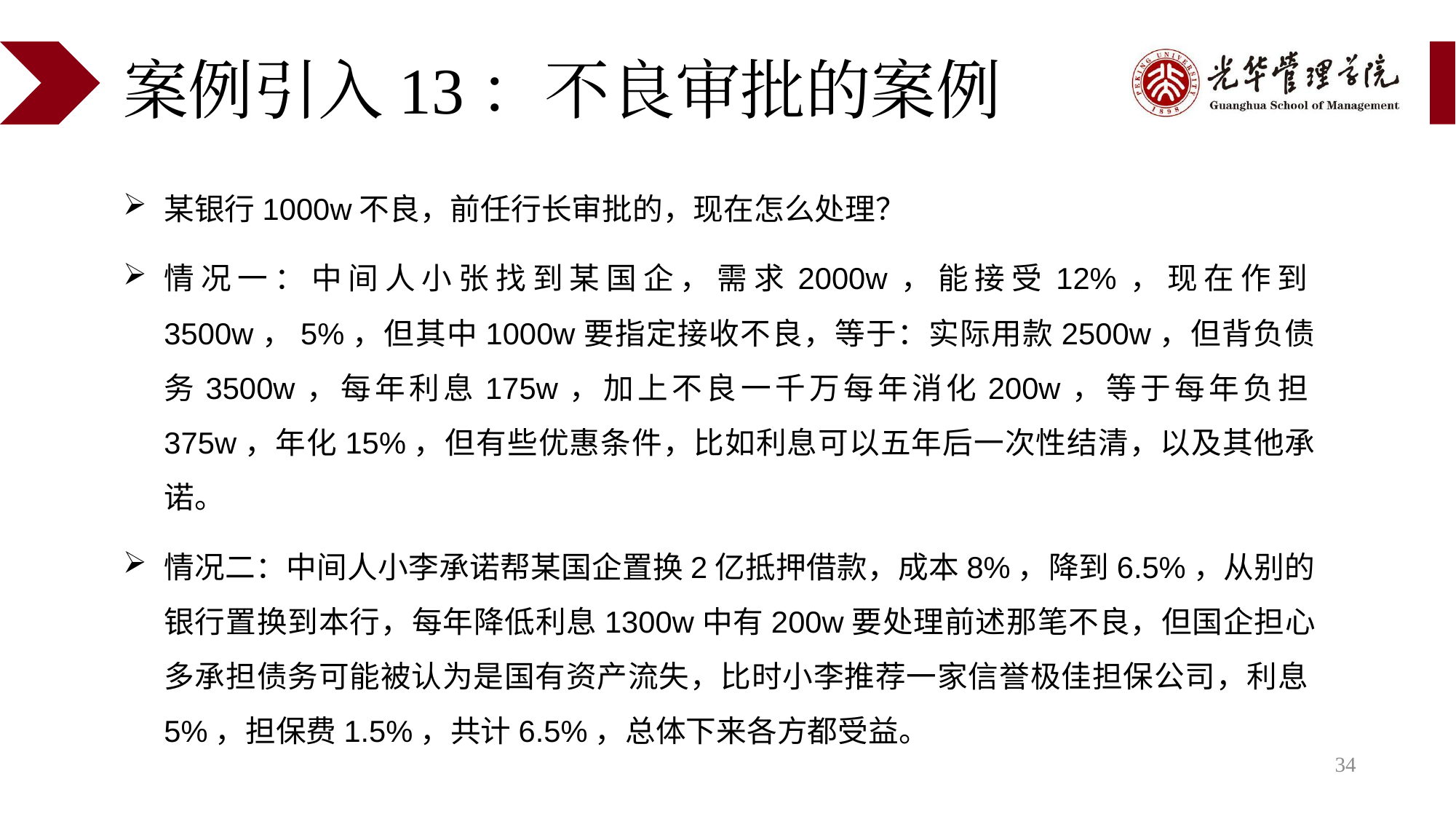

# 案例引入13：不良审批的案例
某银行1000w不良，前任行长审批的，现在怎么处理？
情况一：中间人小张找到某国企，需求2000w，能接受12%，现在作到3500w，5%，但其中1000w要指定接收不良，等于：实际用款2500w，但背负债务3500w，每年利息175w，加上不良一千万每年消化200w，等于每年负担375w，年化15%，但有些优惠条件，比如利息可以五年后一次性结清，以及其他承诺。
情况二：中间人小李承诺帮某国企置换2亿抵押借款，成本8%，降到6.5%，从别的银行置换到本行，每年降低利息1300w中有200w要处理前述那笔不良，但国企担心多承担债务可能被认为是国有资产流失，比时小李推荐一家信誉极佳担保公司，利息5%，担保费1.5%，共计6.5%，总体下来各方都受益。
34